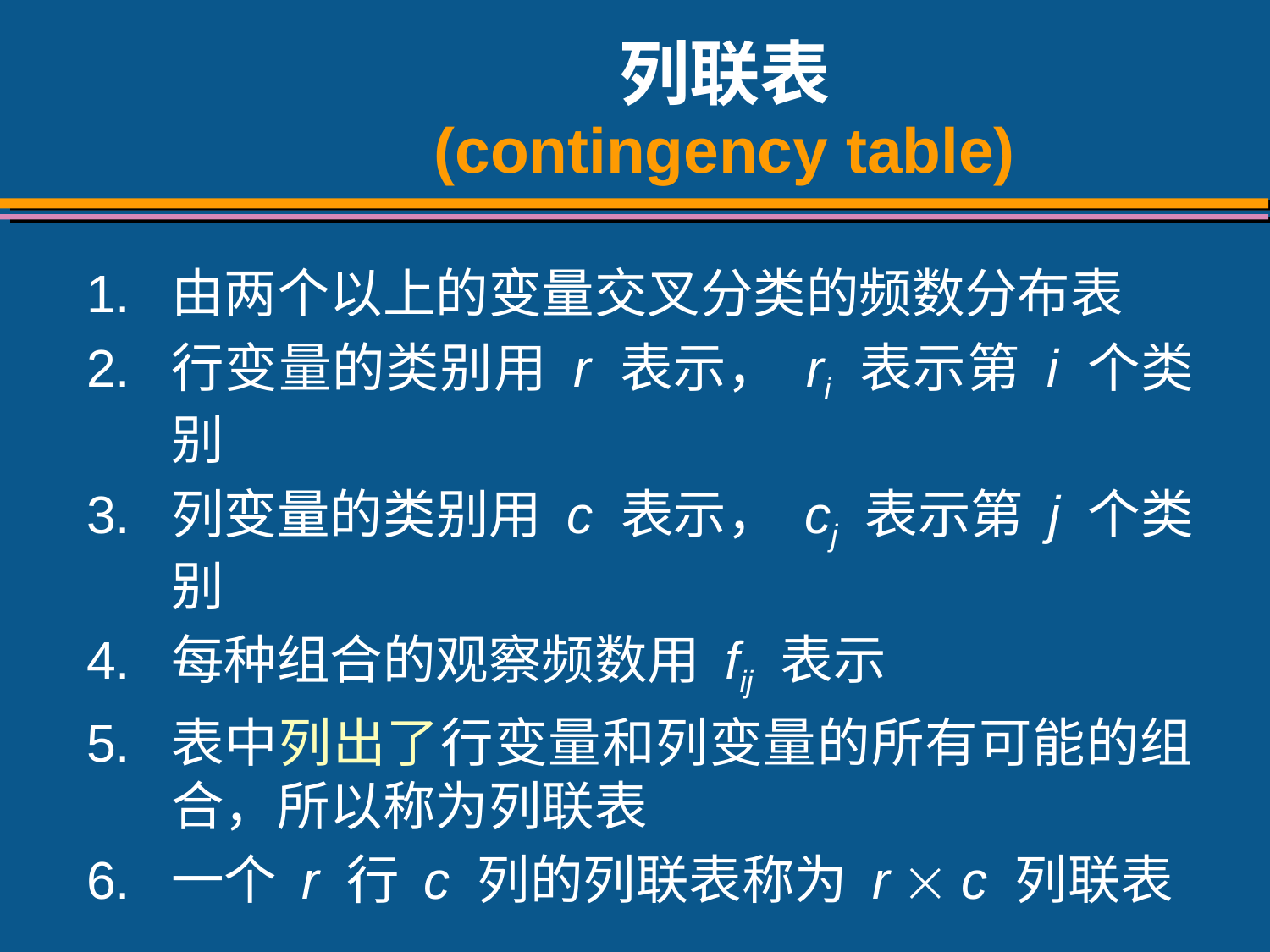

# 列联表 (contingency table)
由两个以上的变量交叉分类的频数分布表
行变量的类别用 r 表示， ri 表示第 i 个类别
列变量的类别用 c 表示， cj 表示第 j 个类别
每种组合的观察频数用 fij 表示
表中列出了行变量和列变量的所有可能的组合，所以称为列联表
一个 r 行 c 列的列联表称为 r × c 列联表